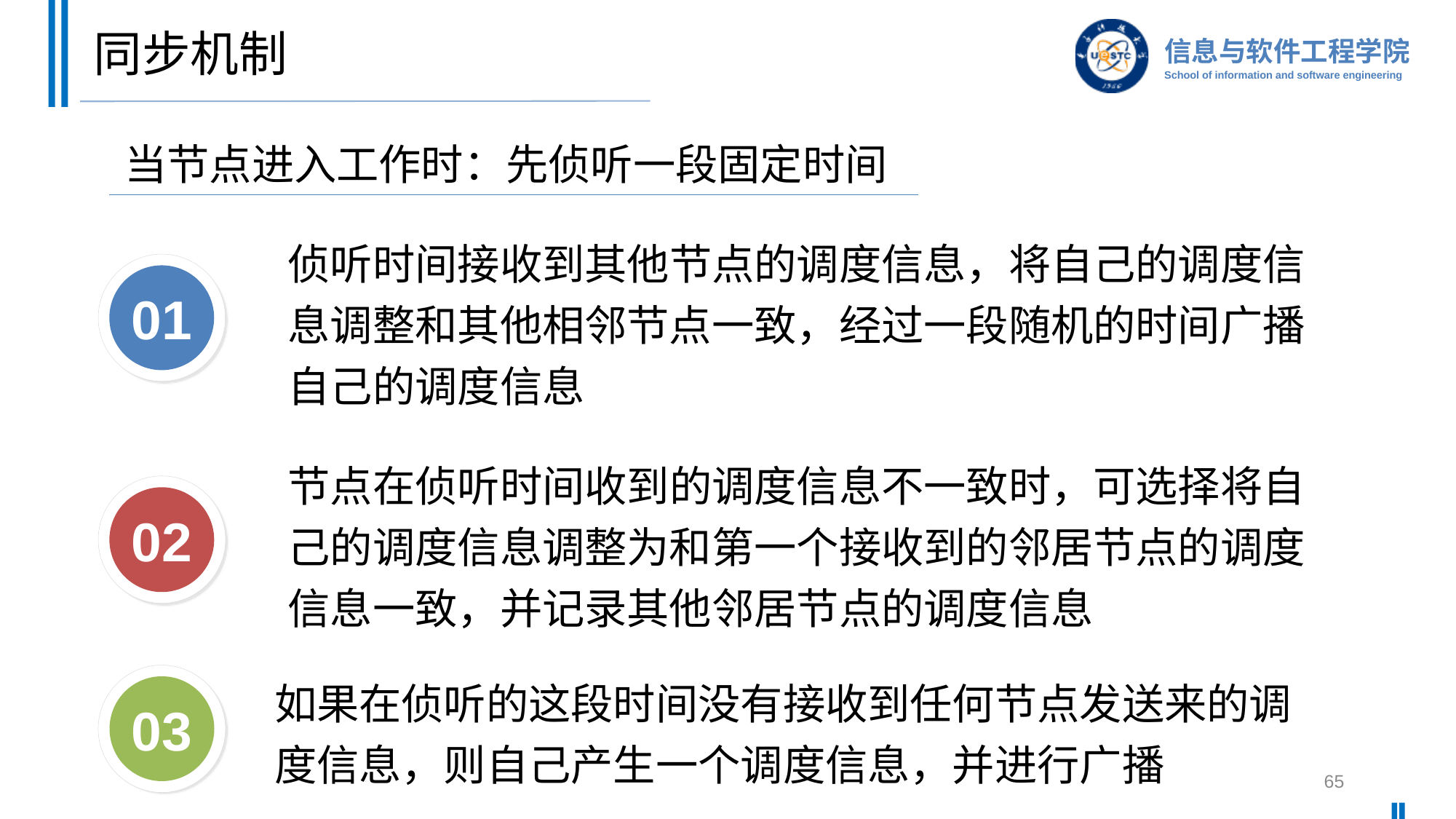

# 同步机制
当节点进入工作时：先侦听一段固定时间
侦听时间接收到其他节点的调度信息，将自己的调度信息调整和其他相邻节点一致，经过一段随机的时间广播自己的调度信息

01
节点在侦听时间收到的调度信息不一致时，可选择将自己的调度信息调整为和第一个接收到的邻居节点的调度信息一致，并记录其他邻居节点的调度信息

02
如果在侦听的这段时间没有接收到任何节点发送来的调度信息，则自己产生一个调度信息，并进行广播

03
65